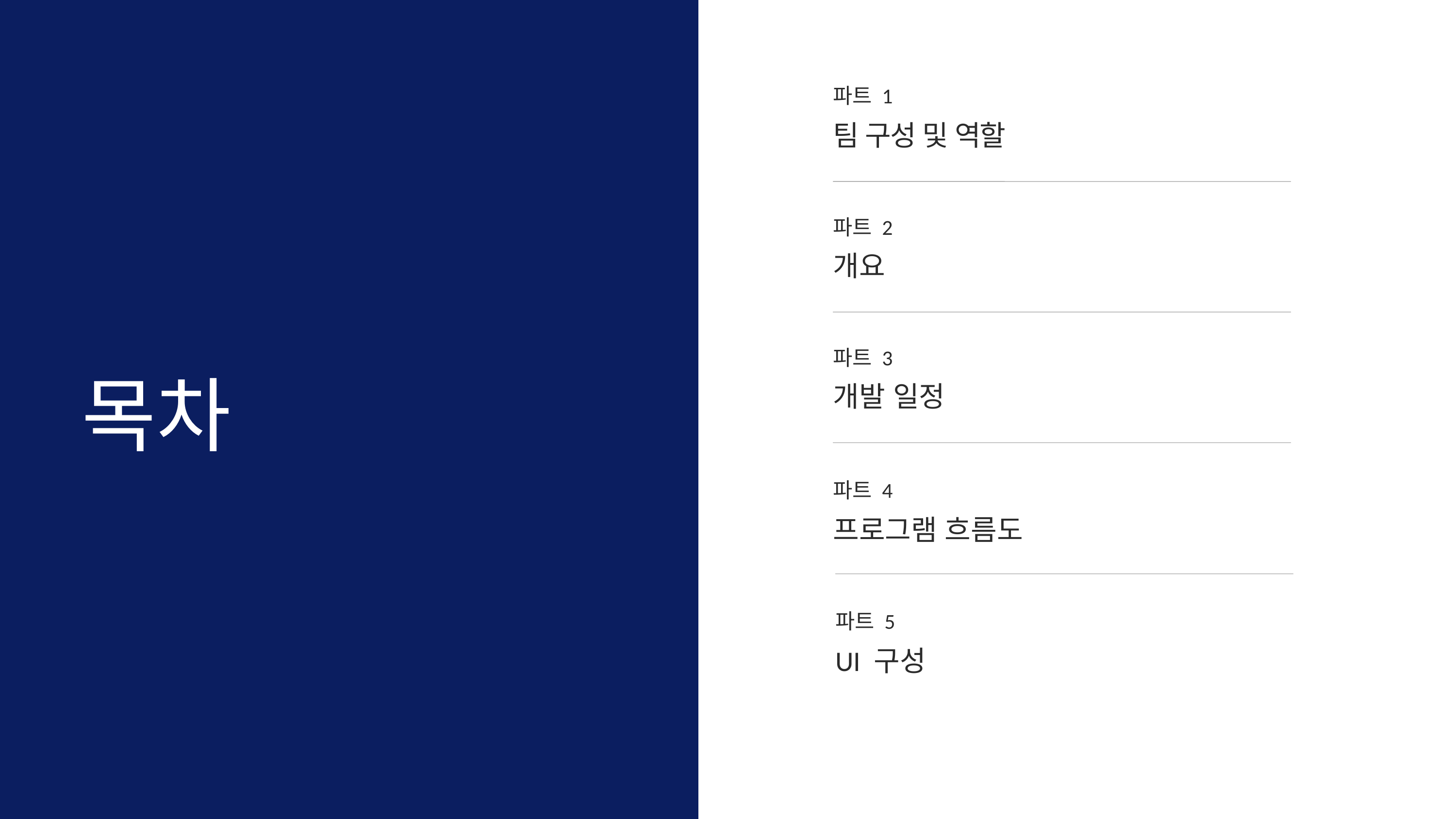

파트 1
팀 구성 및 역할

파트 2
개요

파트 3
개발 일정
목차

파트 4
프로그램 흐름도

파트 5
UI 구성